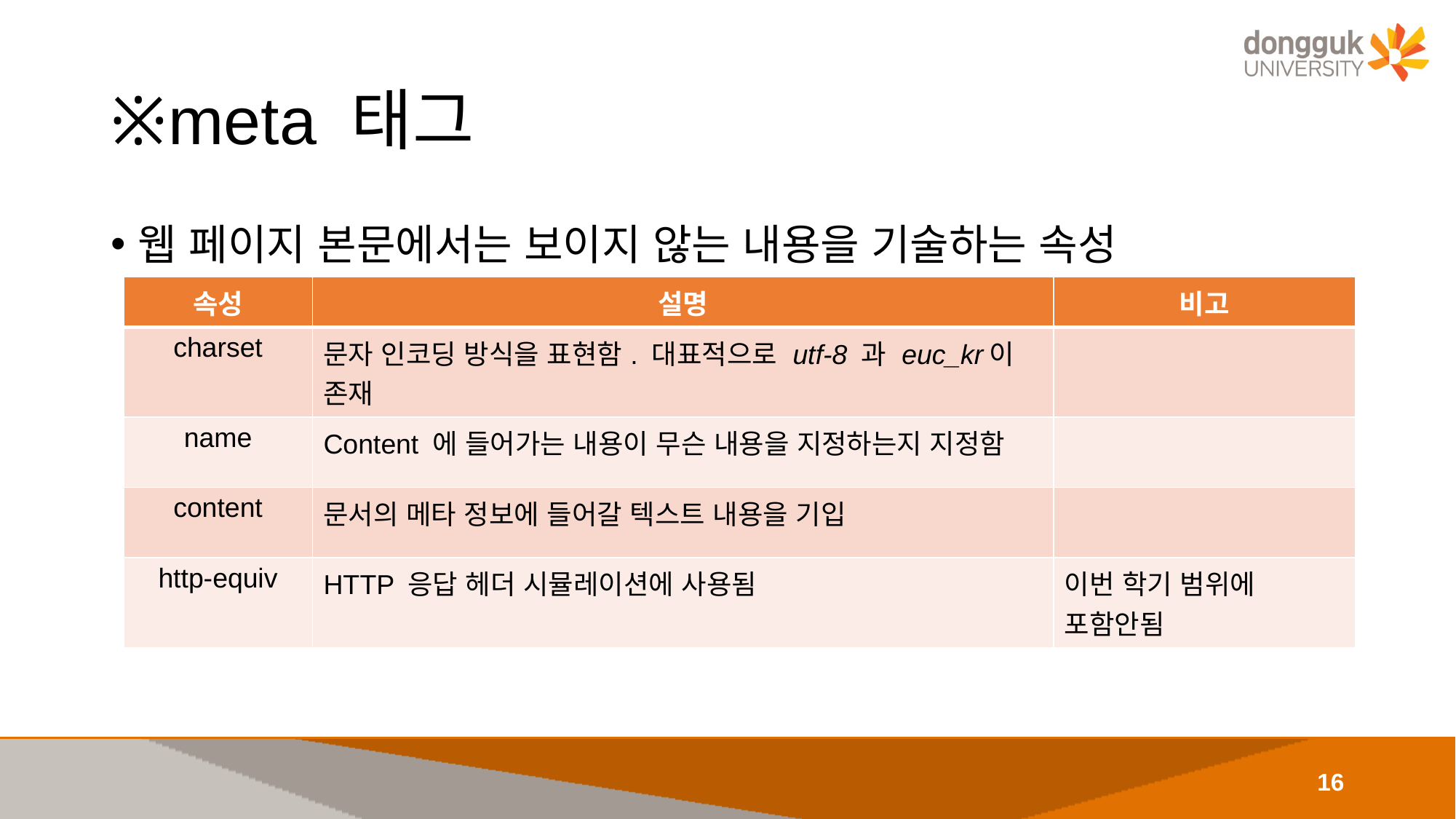

# ※ meta 태그
웹 페이지 본문에서는 보이지 않는 내용을 기술하는 속성
| 속성 | 설명 | 비고 |
| --- | --- | --- |
| charset | 문자 인코딩 방식을 표현함. 대표적으로 utf-8 과 euc\_kr이 존재 |  |
| name | Content 에 들어가는 내용이 무슨 내용을 지정하는지 지정함 |  |
| content | 문서의 메타 정보에 들어갈 텍스트 내용을 기입 |  |
| http-equiv | HTTP 응답 헤더 시뮬레이션에 사용됨 | 이번 학기 범위에 포함안됨 |
16